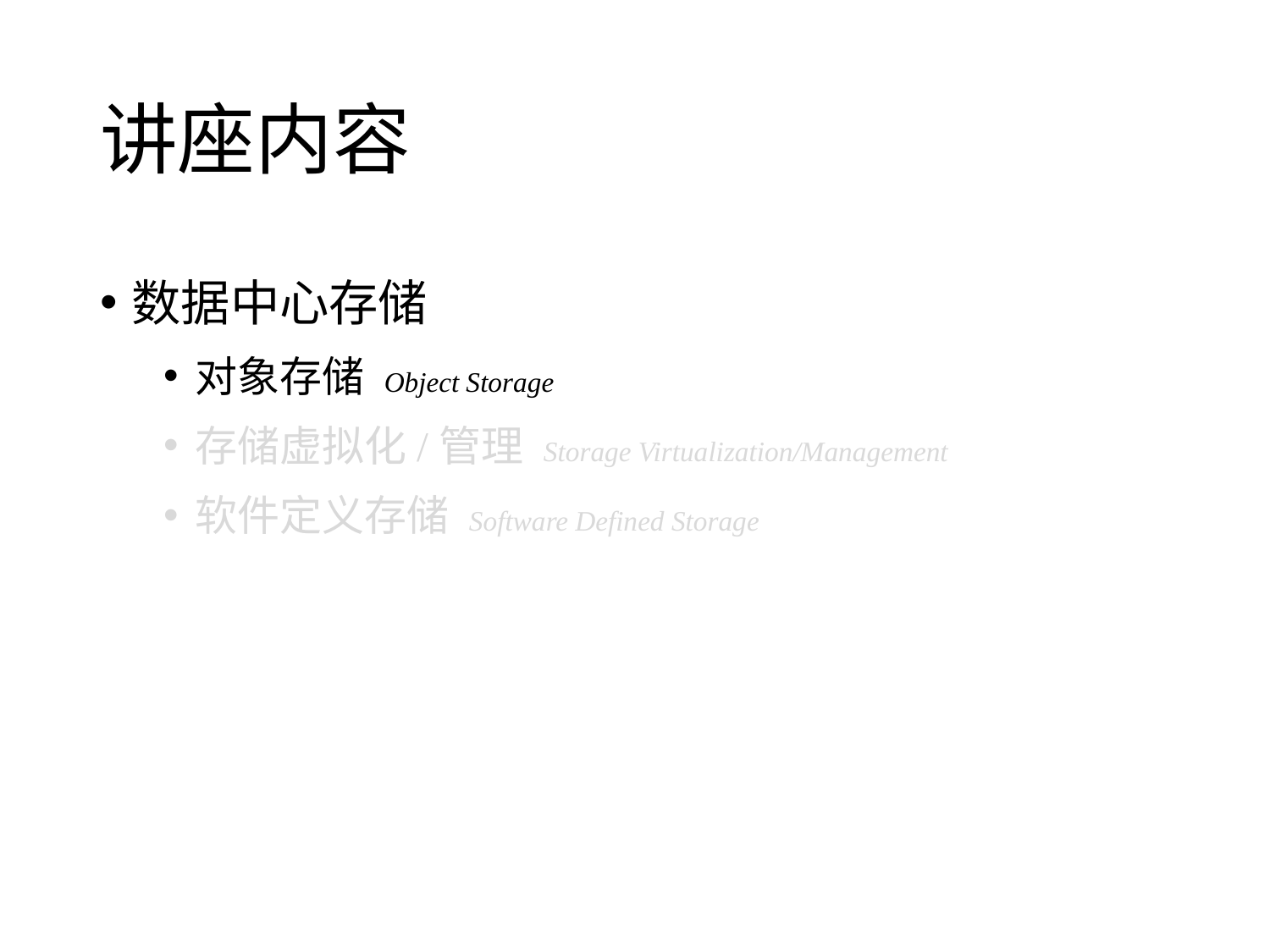

# 讲座内容
数据中心存储
对象存储 Object Storage
存储虚拟化/管理 Storage Virtualization/Management
软件定义存储 Software Defined Storage